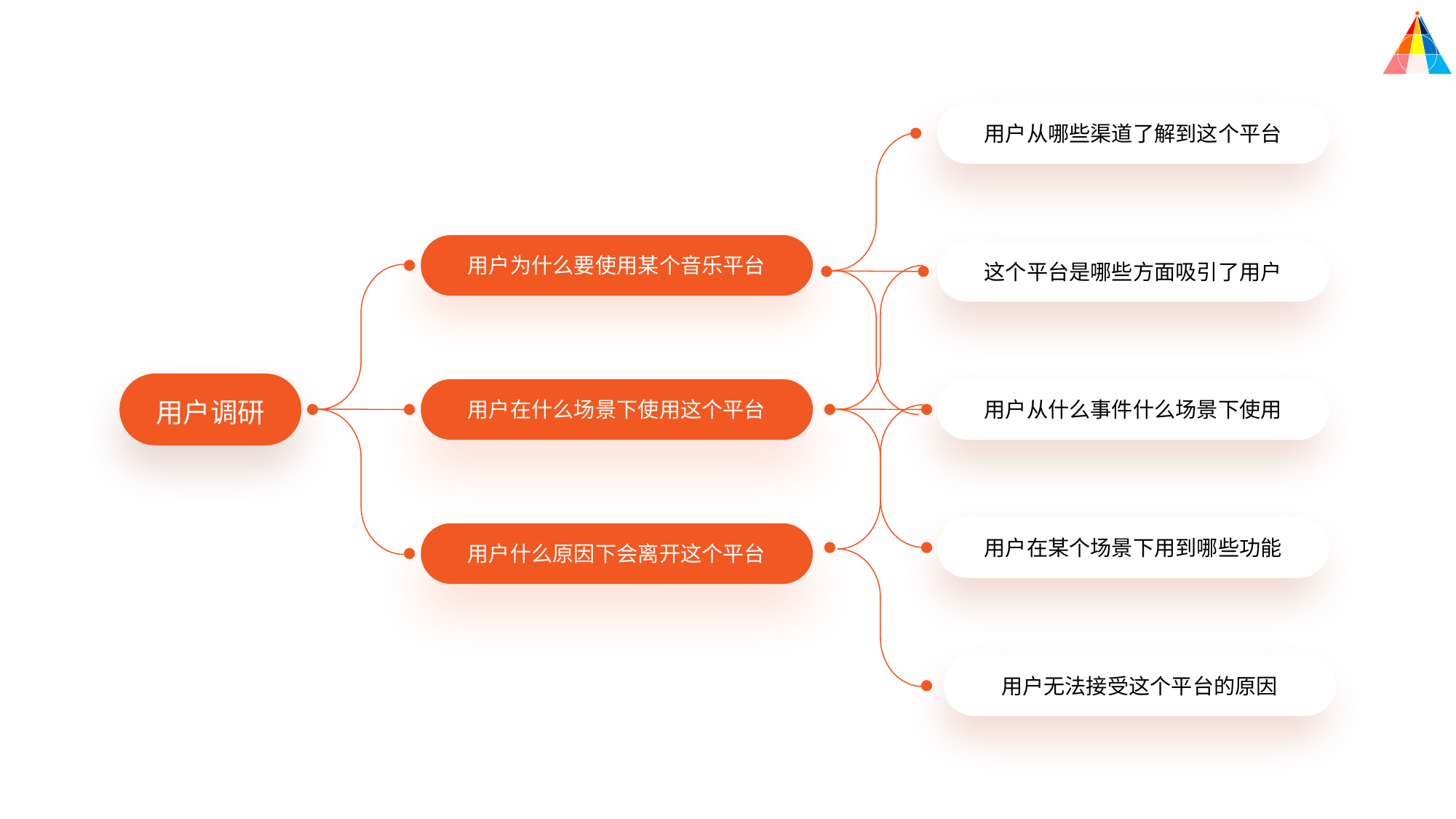

用户从哪些渠道了解到这个平台

这个平台是哪些方面吸引了用户
用户为什么要使用某个音乐平台

用户从什么事件什么场景下使用

用户调研
用户在什么场景下使用这个平台

用户在某个场景下用到哪些功能
用户什么原因下会离开这个平台

用户无法接受这个平台的原因